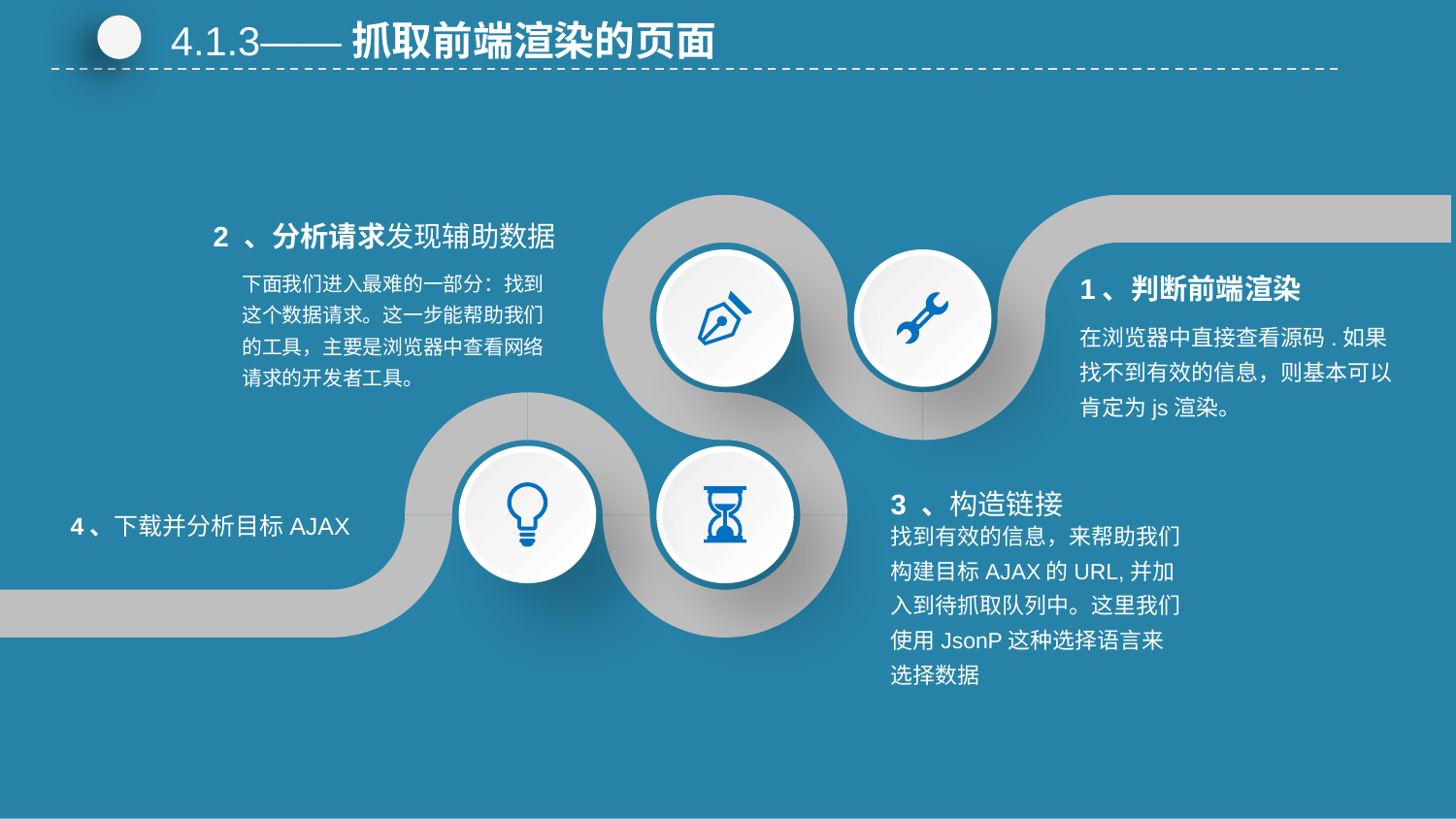

4.1.3——抓取前端渲染的页面

2 、分析请求发现辅助数据

下面我们进入最难的一部分：找到这个数据请求。这一步能帮助我们的工具，主要是浏览器中查看网络请求的开发者工具。
1、判断前端渲染

在浏览器中直接查看源码.如果找不到有效的信息，则基本可以肯定为js渲染。

3 、构造链接

4、下载并分析目标AJAX
找到有效的信息，来帮助我们构建目标AJAX的URL,并加入到待抓取队列中。这里我们使用JsonP这种选择语言来选择数据